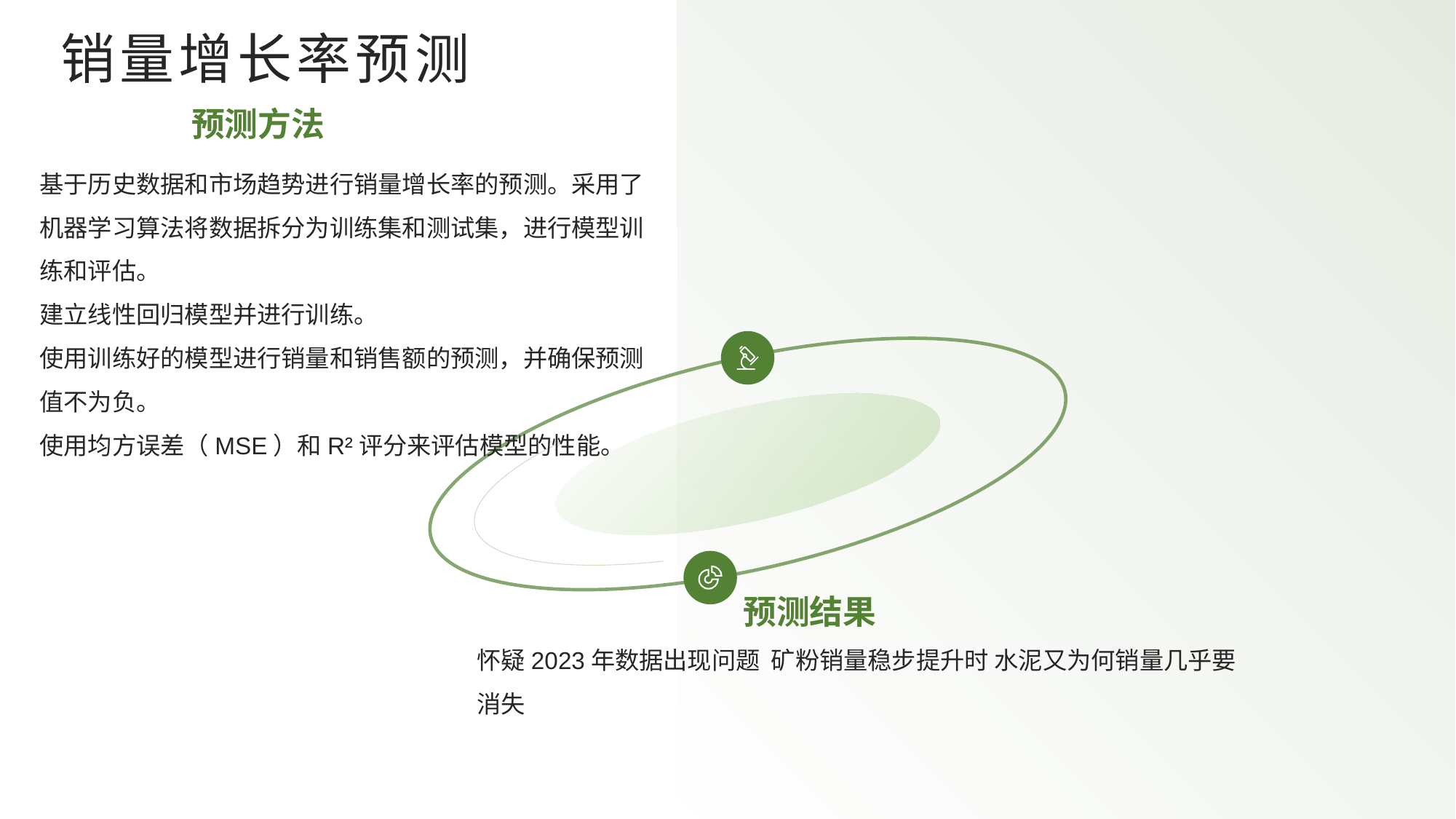

销量增长率预测
预测方法
基于历史数据和市场趋势进行销量增长率的预测。采用了机器学习算法将数据拆分为训练集和测试集，进行模型训练和评估。
建立线性回归模型并进行训练。
使用训练好的模型进行销量和销售额的预测，并确保预测值不为负。
使用均方误差（MSE）和R²评分来评估模型的性能。

预测结果
怀疑2023年数据出现问题  矿粉销量稳步提升时 水泥又为何销量几乎要消失